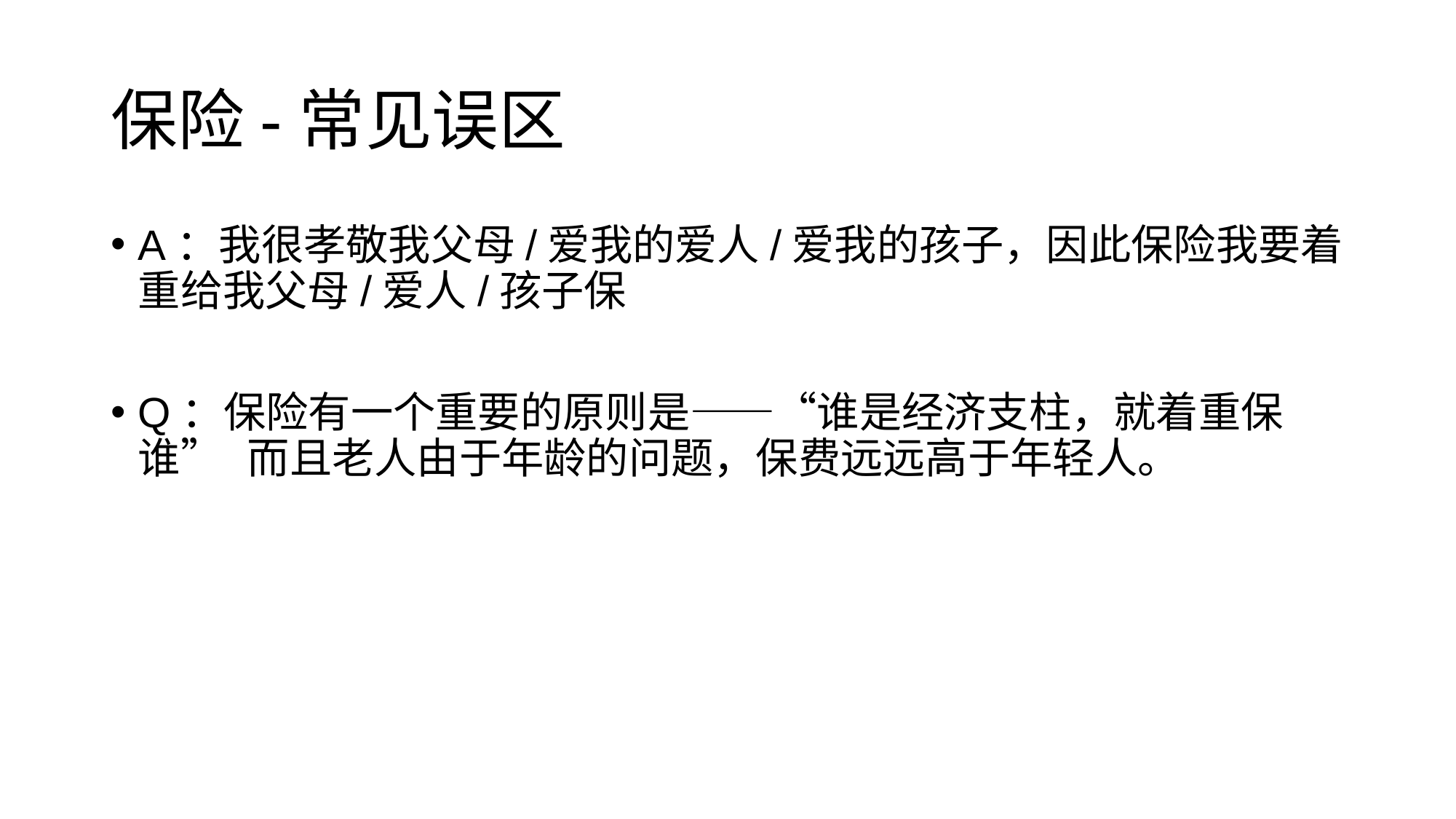

# 保险-常见误区
A：我很孝敬我父母/爱我的爱人/爱我的孩子，因此保险我要着重给我父母/爱人/孩子保

Q：保险有一个重要的原则是——“谁是经济支柱，就着重保谁”	而且老人由于年龄的问题，保费远远高于年轻人。